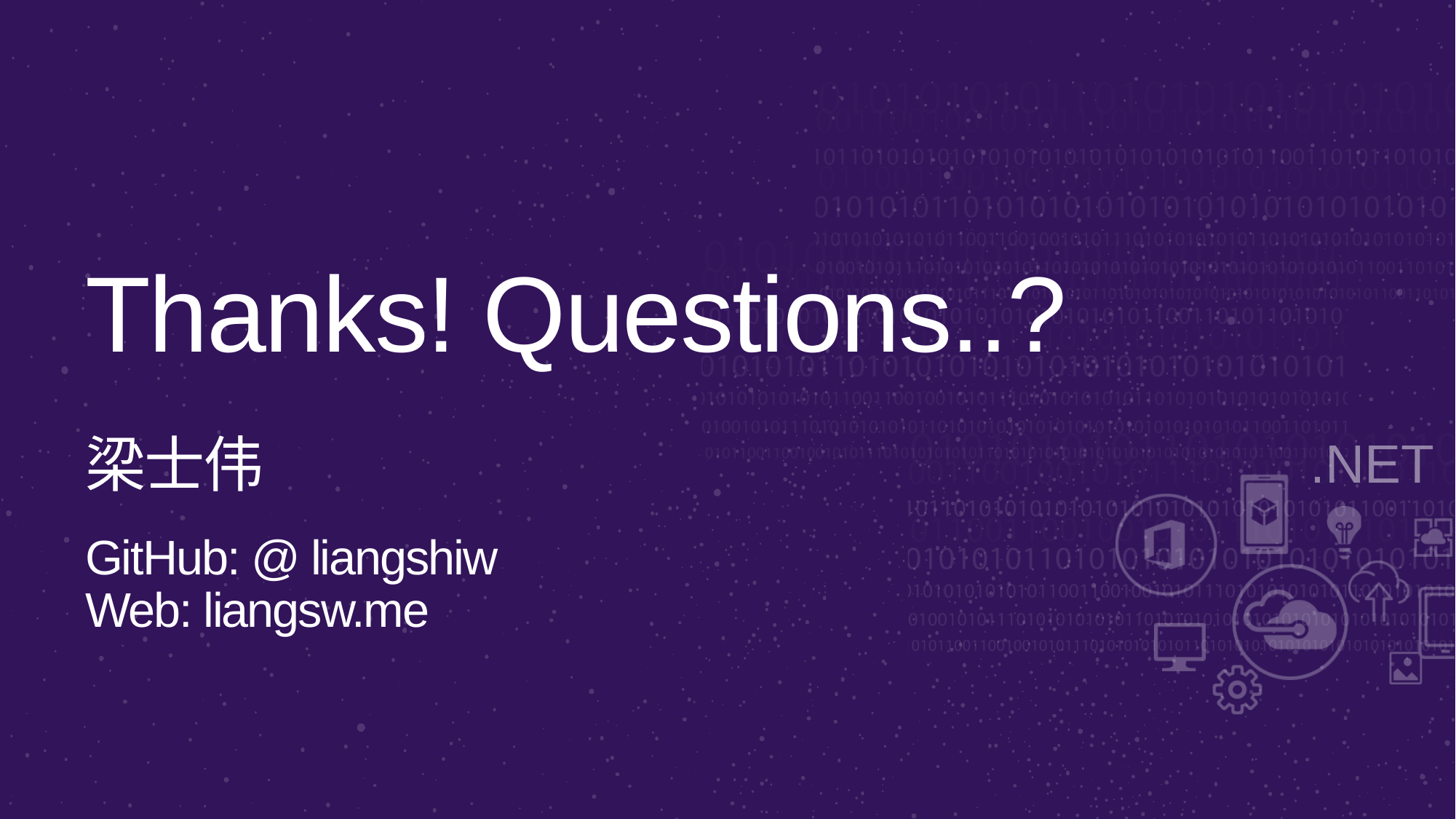

# Thanks! Questions..? 梁士伟 GitHub: @ liangshiw Web: liangsw.me